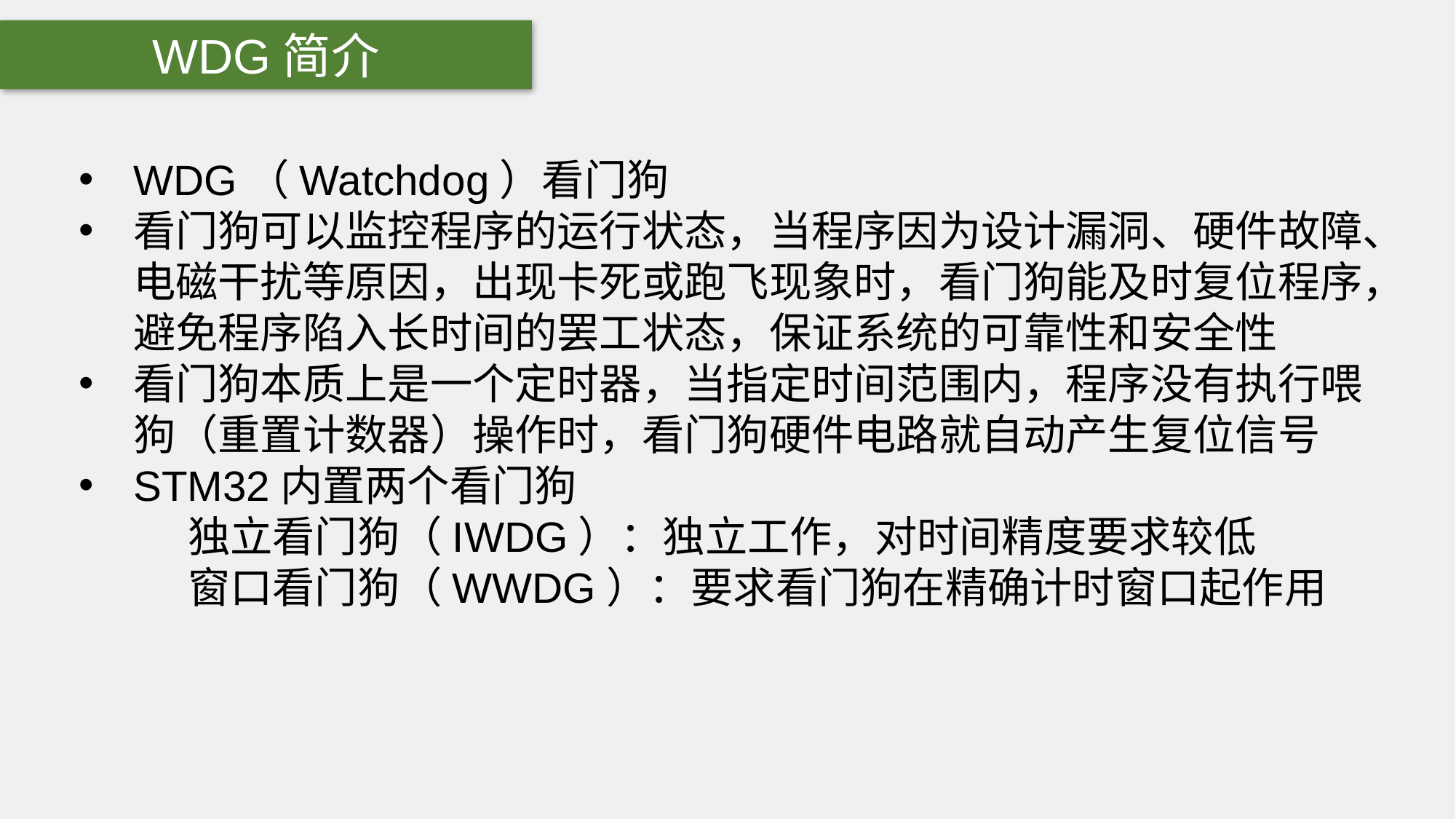

WDG简介
WDG（Watchdog）看门狗
看门狗可以监控程序的运行状态，当程序因为设计漏洞、硬件故障、电磁干扰等原因，出现卡死或跑飞现象时，看门狗能及时复位程序，避免程序陷入长时间的罢工状态，保证系统的可靠性和安全性
看门狗本质上是一个定时器，当指定时间范围内，程序没有执行喂狗（重置计数器）操作时，看门狗硬件电路就自动产生复位信号
STM32内置两个看门狗
	独立看门狗（IWDG）：独立工作，对时间精度要求较低
	窗口看门狗（WWDG）：要求看门狗在精确计时窗口起作用